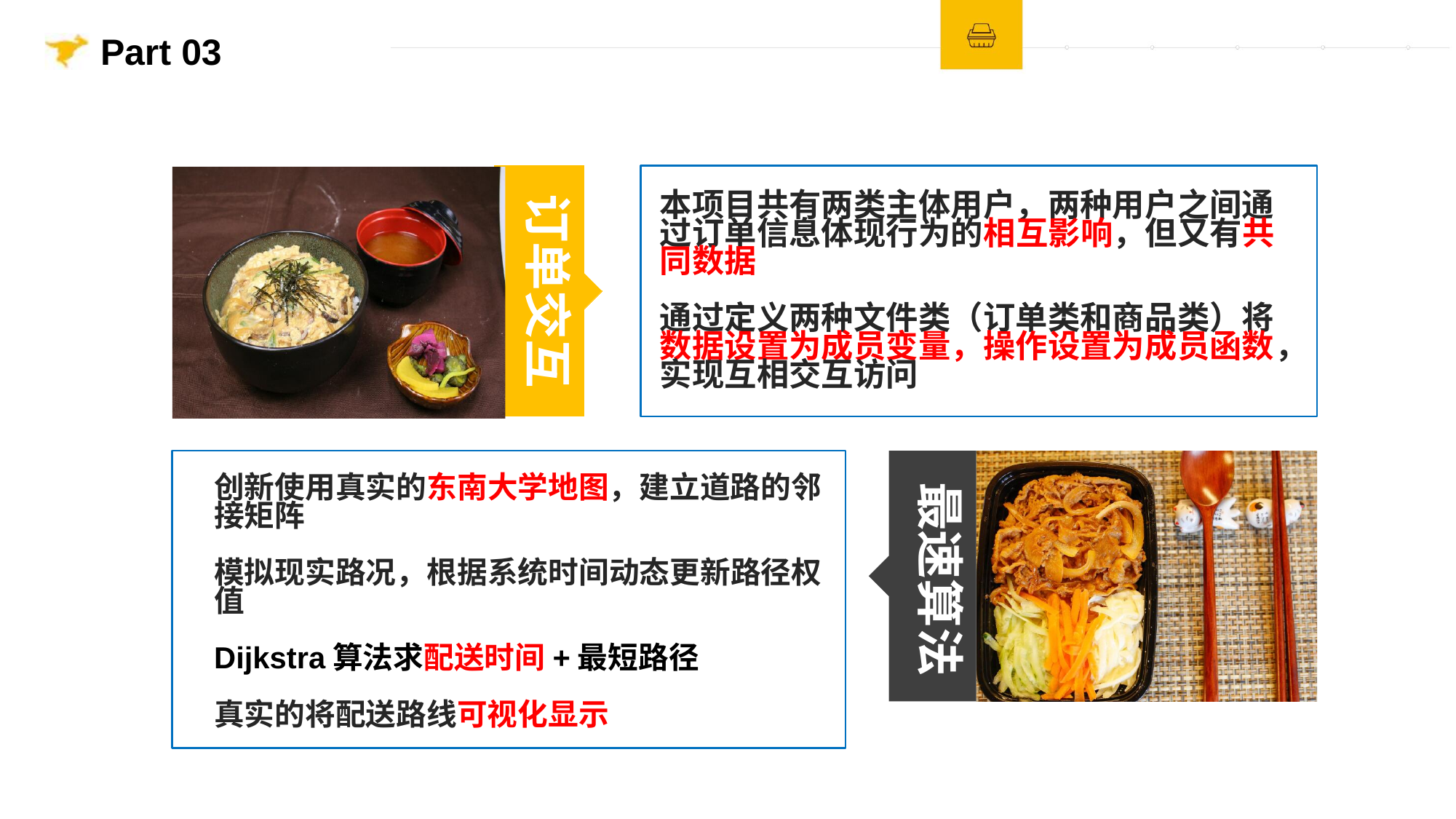

Part 03

订单交互

本项目共有两类主体用户，两种用户之间通过订单信息体现行为的相互影响，但又有共同数据

通过定义两种文件类（订单类和商品类）将数据设置为成员变量，操作设置为成员函数，实现互相交互访问

最速算法

创新使用真实的东南大学地图，建立道路的邻接矩阵

模拟现实路况，根据系统时间动态更新路径权值

Dijkstra算法求配送时间+最短路径

真实的将配送路线可视化显示